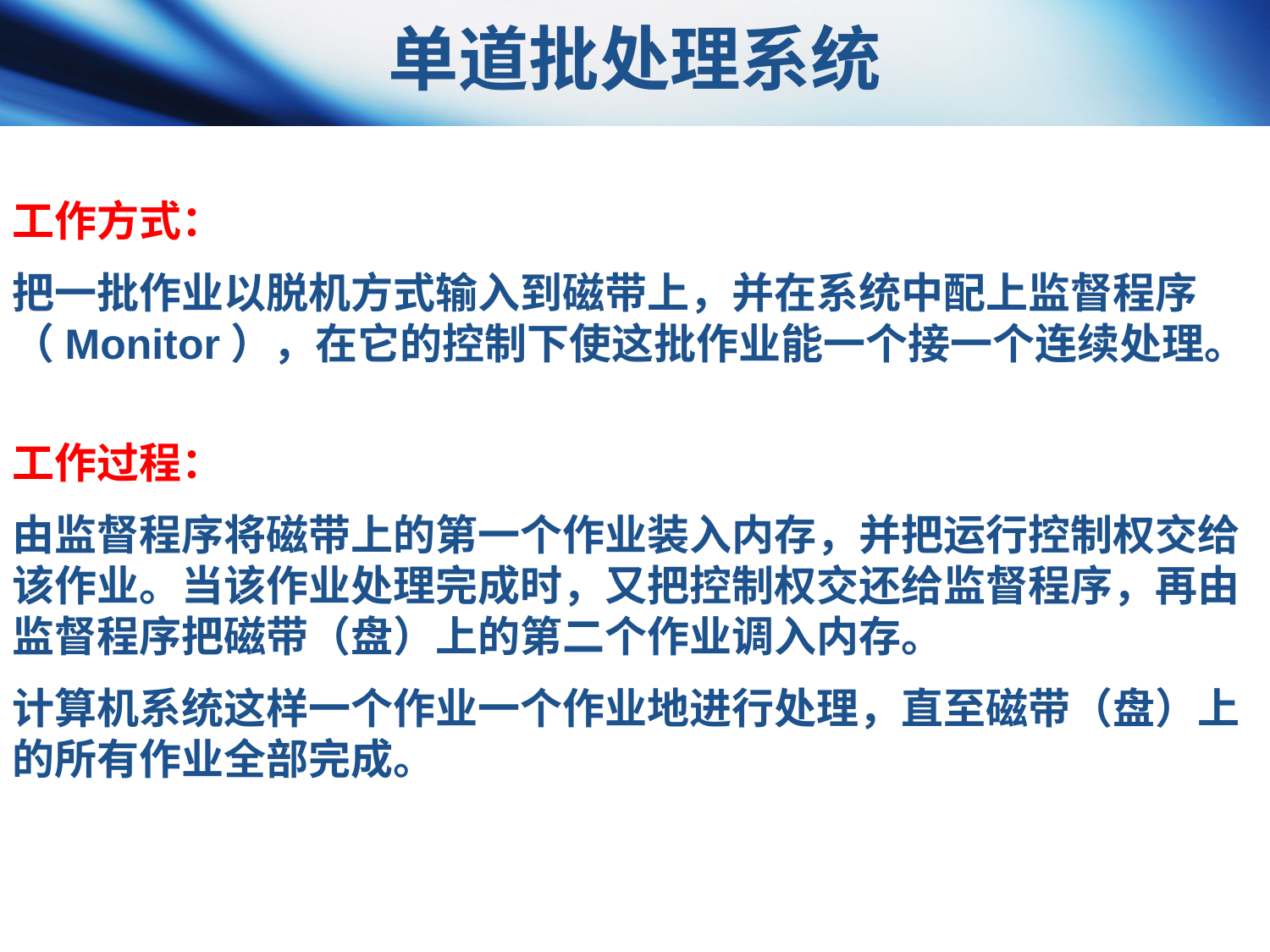

单道批处理系统
工作方式：
把一批作业以脱机方式输入到磁带上，并在系统中配上监督程序（Monitor），在它的控制下使这批作业能一个接一个连续处理。

工作过程：
由监督程序将磁带上的第一个作业装入内存，并把运行控制权交给该作业。当该作业处理完成时，又把控制权交还给监督程序，再由监督程序把磁带（盘）上的第二个作业调入内存。
计算机系统这样一个作业一个作业地进行处理，直至磁带（盘）上的所有作业全部完成。